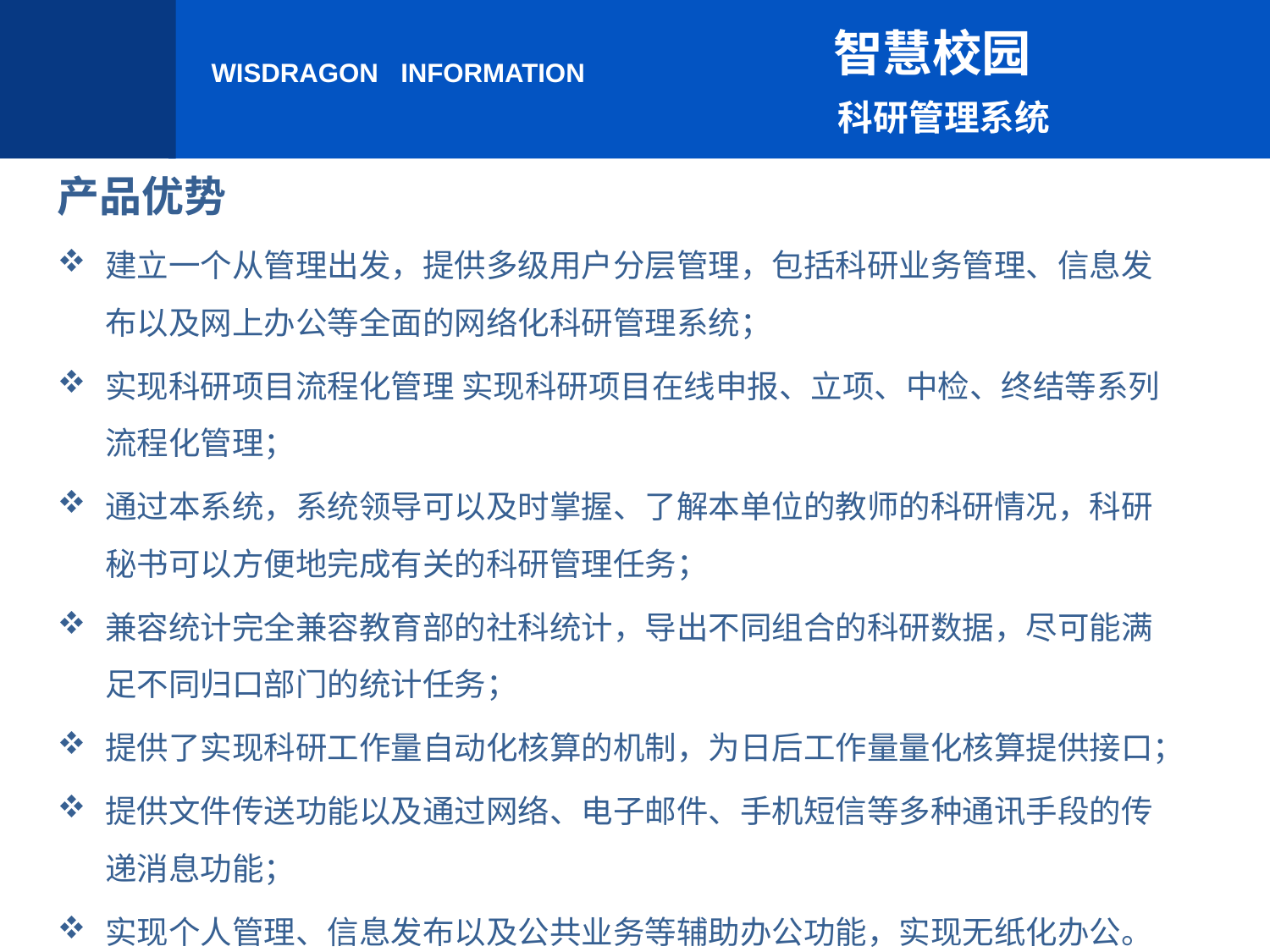

智慧校园
 科研管理系统
产品优势
建立一个从管理出发，提供多级用户分层管理，包括科研业务管理、信息发布以及网上办公等全面的网络化科研管理系统；
实现科研项目流程化管理 实现科研项目在线申报、立项、中检、终结等系列流程化管理；
通过本系统，系统领导可以及时掌握、了解本单位的教师的科研情况，科研秘书可以方便地完成有关的科研管理任务；
兼容统计完全兼容教育部的社科统计，导出不同组合的科研数据，尽可能满足不同归口部门的统计任务；
提供了实现科研工作量自动化核算的机制，为日后工作量量化核算提供接口；
提供文件传送功能以及通过网络、电子邮件、手机短信等多种通讯手段的传递消息功能；
实现个人管理、信息发布以及公共业务等辅助办公功能，实现无纸化办公。